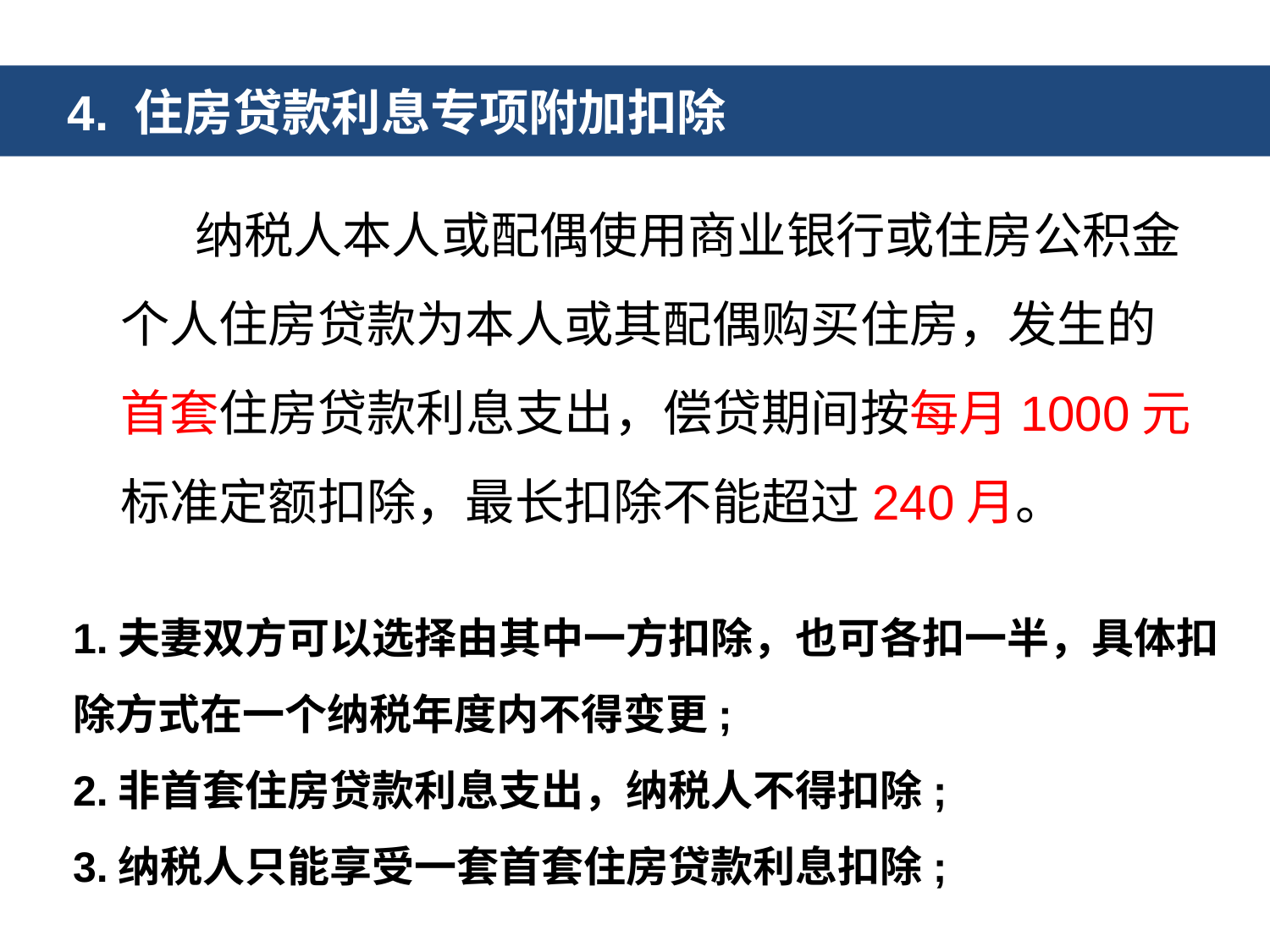

4. 住房贷款利息专项附加扣除
          纳税人本人或配偶使用商业银行或住房公积金个人住房贷款为本人或其配偶购买住房，发生的首套住房贷款利息支出，偿贷期间按每月1000元标准定额扣除，最长扣除不能超过240月。
1.夫妻双方可以选择由其中一方扣除，也可各扣一半，具体扣除方式在一个纳税年度内不得变更;
2.非首套住房贷款利息支出，纳税人不得扣除;
3.纳税人只能享受一套首套住房贷款利息扣除;